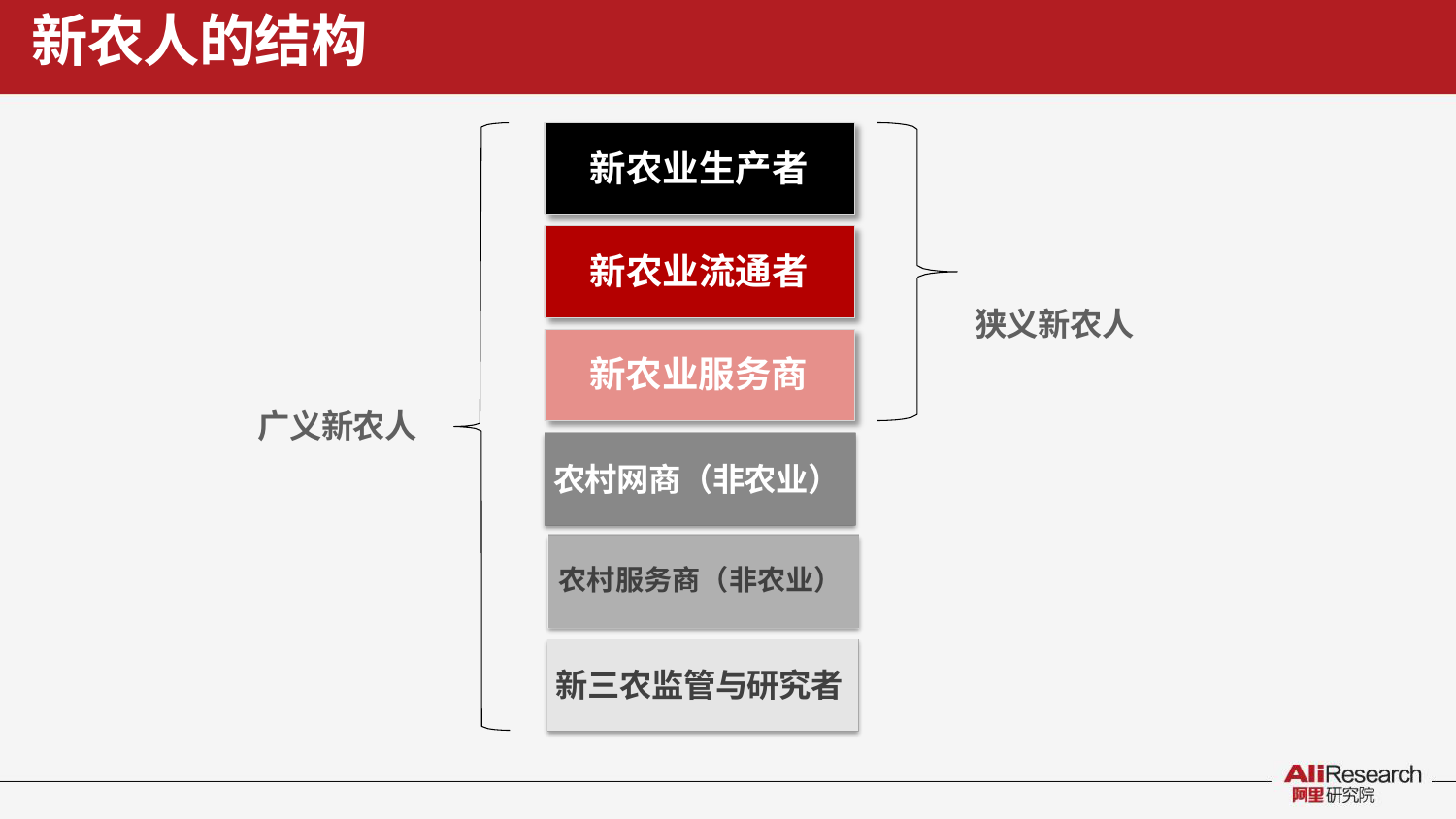

新农人的结构

新农业生产者

新农业流通者
狭义新农人
新农业服务商
广义新农人
农村网商（非农业）

农村服务商（非农业）

新三农监管与研究者